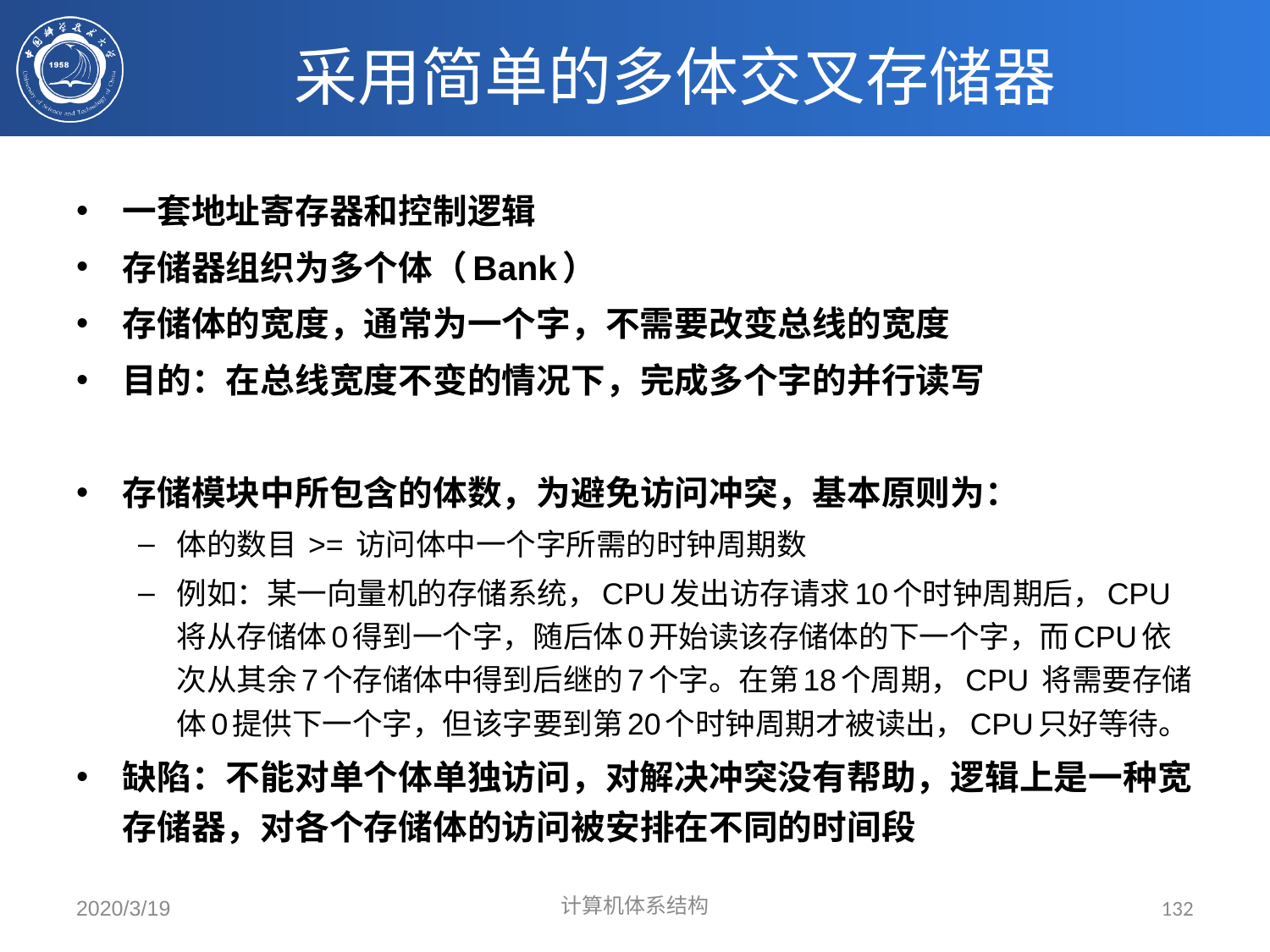

# 采用简单的多体交叉存储器
一套地址寄存器和控制逻辑
存储器组织为多个体（Bank）
存储体的宽度，通常为一个字，不需要改变总线的宽度
目的：在总线宽度不变的情况下，完成多个字的并行读写

存储模块中所包含的体数，为避免访问冲突，基本原则为：
体的数目 >= 访问体中一个字所需的时钟周期数
例如：某一向量机的存储系统，CPU发出访存请求10个时钟周期后，CPU将从存储体0得到一个字，随后体0开始读该存储体的下一个字，而CPU依次从其余7个存储体中得到后继的7个字。在第18个周期，CPU 将需要存储体0提供下一个字，但该字要到第20个时钟周期才被读出，CPU只好等待。
缺陷：不能对单个体单独访问，对解决冲突没有帮助，逻辑上是一种宽存储器，对各个存储体的访问被安排在不同的时间段
2020/3/19
计算机体系结构
132